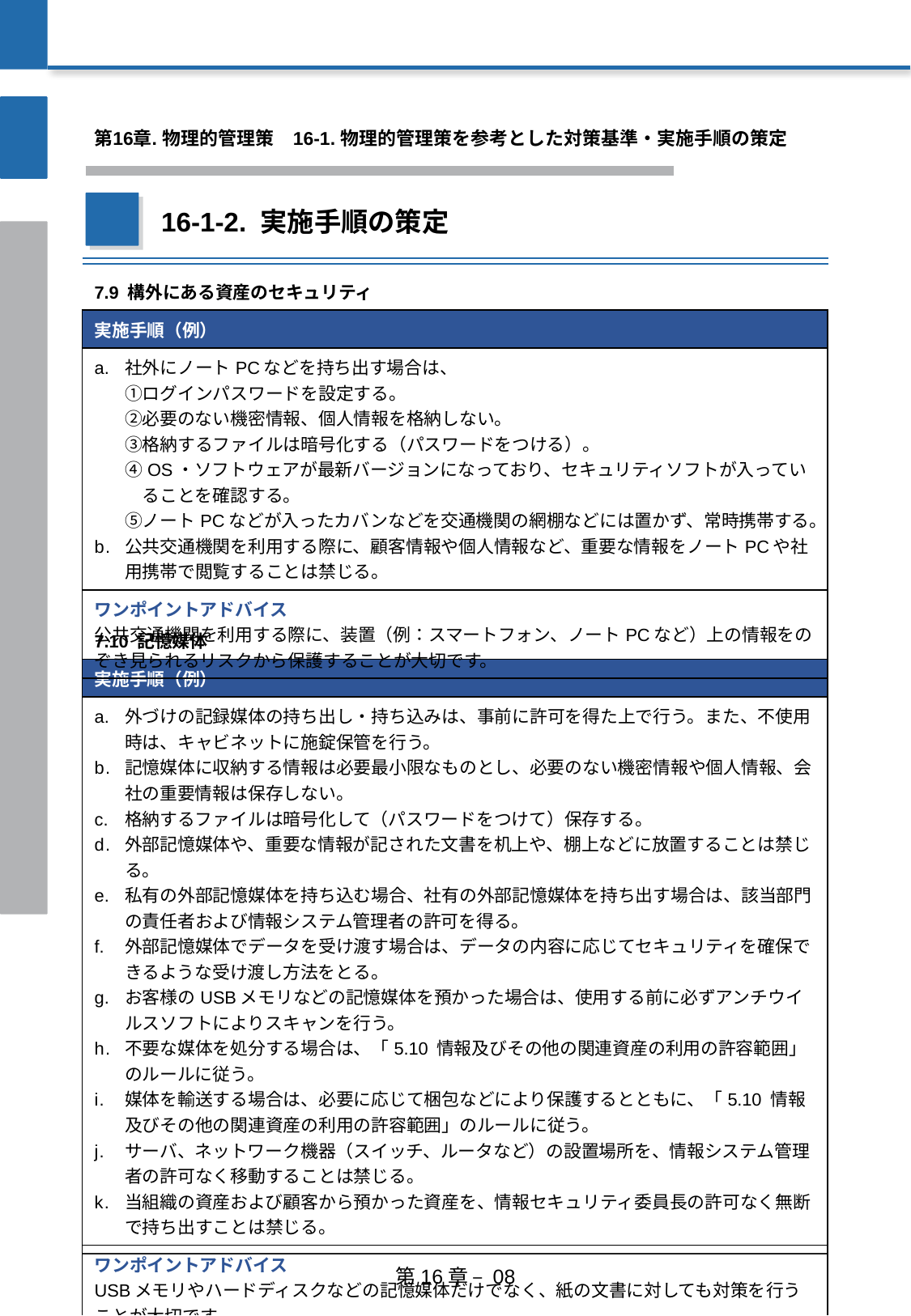

第16章. 物理的管理策
　16-1. 物理的管理策を参考とした対策基準・実施手順の策定
16-1-2. 実施手順の策定
| 7.9 構外にある資産のセキュリティ |
| --- |
| 実施手順（例） |
| 社外にノートPCなどを持ち出す場合は、 ①ログインパスワードを設定する。 ②必要のない機密情報、個人情報を格納しない。 ③格納するファイルは暗号化する（パスワードをつける）。 ④OS・ソフトウェアが最新バージョンになっており、セキュリティソフトが入ってい 　ることを確認する。 ⑤ノートPCなどが入ったカバンなどを交通機関の網棚などには置かず、常時携帯する。 公共交通機関を利用する際に、顧客情報や個人情報など、重要な情報をノートPCや社用携帯で閲覧することは禁じる。 |
| ワンポイントアドバイス 公共交通機関を利用する際に、装置（例：スマートフォン、ノートPCなど）上の情報をのぞき見られるリスクから保護することが大切です。 |
| 7.10 記憶媒体 |
| --- |
| 実施手順（例） |
| 外づけの記録媒体の持ち出し・持ち込みは、事前に許可を得た上で行う。また、不使用時は、キャビネットに施錠保管を行う。 記憶媒体に収納する情報は必要最小限なものとし、必要のない機密情報や個人情報、会社の重要情報は保存しない。 格納するファイルは暗号化して（パスワードをつけて）保存する。 外部記憶媒体や、重要な情報が記された文書を机上や、棚上などに放置することは禁じる。 私有の外部記憶媒体を持ち込む場合、社有の外部記憶媒体を持ち出す場合は、該当部門の責任者および情報システム管理者の許可を得る。 外部記憶媒体でデータを受け渡す場合は、データの内容に応じてセキュリティを確保できるような受け渡し方法をとる。 お客様のUSBメモリなどの記憶媒体を預かった場合は、使用する前に必ずアンチウイルスソフトによりスキャンを行う。 不要な媒体を処分する場合は、「5.10 情報及びその他の関連資産の利用の許容範囲」のルールに従う。 媒体を輸送する場合は、必要に応じて梱包などにより保護するとともに、「5.10 情報及びその他の関連資産の利用の許容範囲」のルールに従う。 サーバ、ネットワーク機器（スイッチ、ルータなど）の設置場所を、情報システム管理者の許可なく移動することは禁じる。 当組織の資産および顧客から預かった資産を、情報セキュリティ委員長の許可なく無断で持ち出すことは禁じる。 |
| ワンポイントアドバイス USBメモリやハードディスクなどの記憶媒体だけでなく、紙の文書に対しても対策を行うことが大切です。 |
第16章 – 08